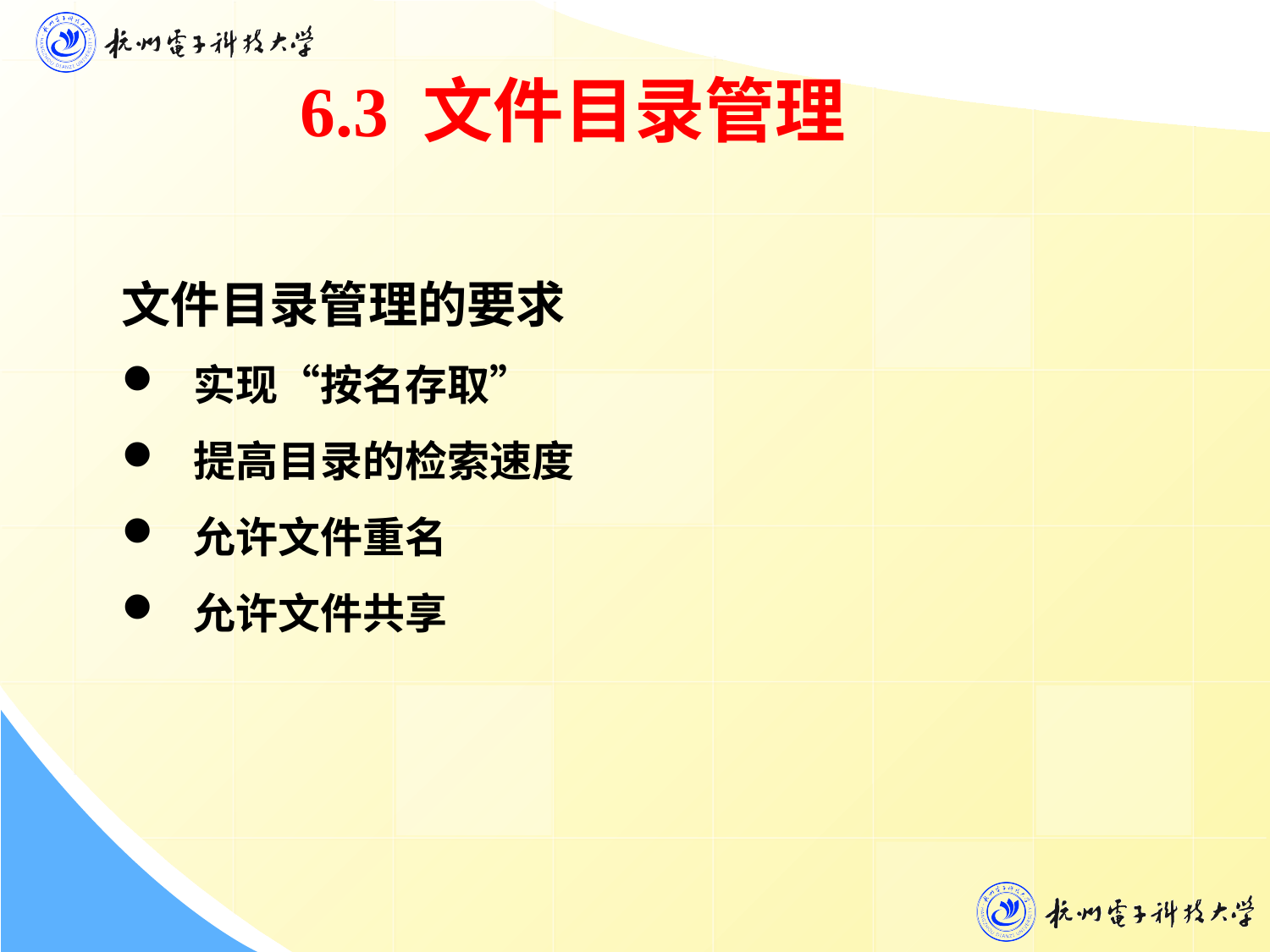

6.3 文件目录管理
文件目录管理的要求
  实现“按名存取”
  提高目录的检索速度
  允许文件重名
  允许文件共享